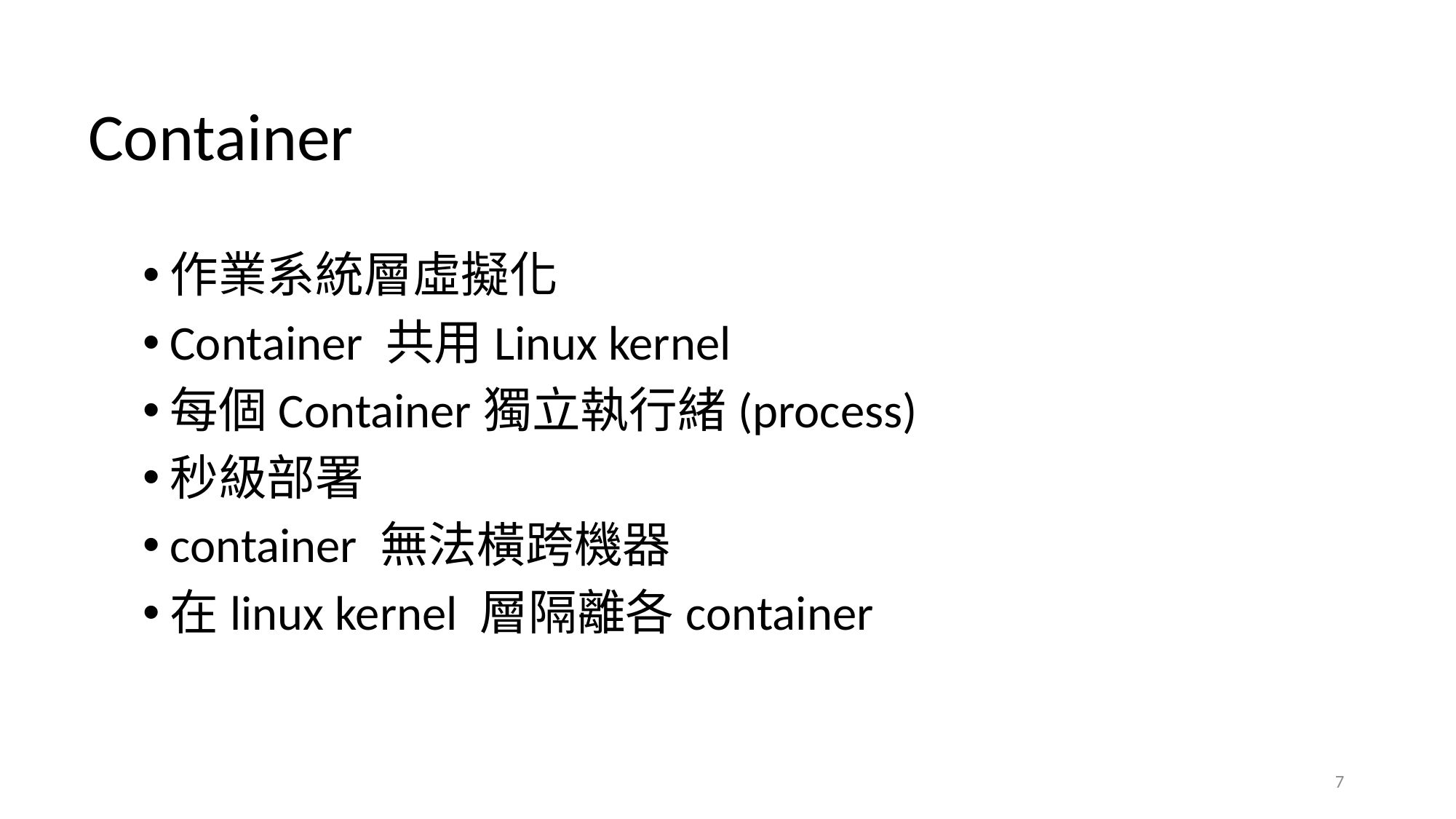

# Container
2021/4/21
作業系統層虛擬化
Container 共用Linux kernel
每個Container獨立執行緒(process)
秒級部署
container 無法橫跨機器
在linux kernel 層隔離各container
7